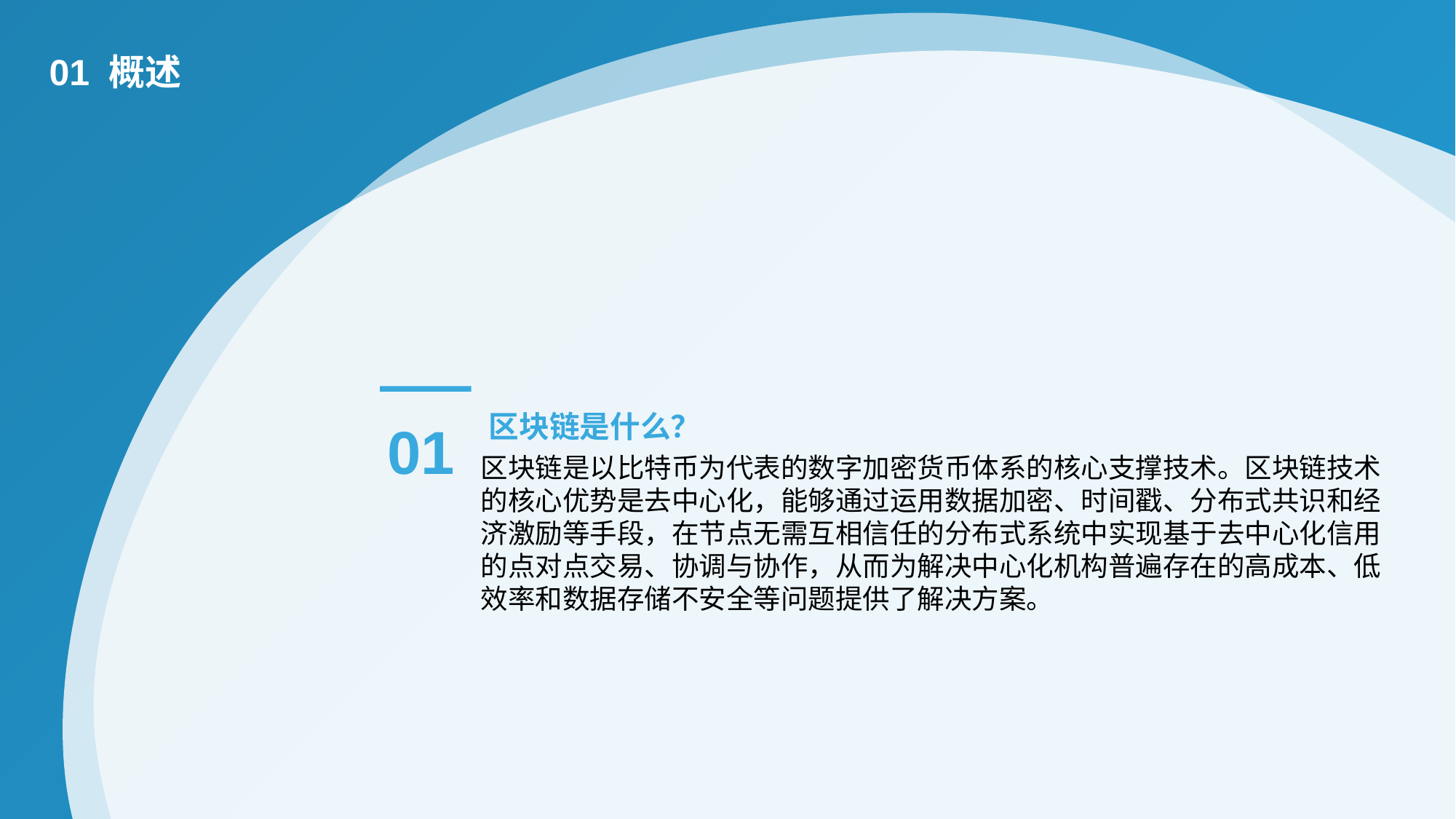

01 概述
01

区块链是什么？
区块链是以比特币为代表的数字加密货币体系的核心支撑技术。区块链技术的核心优势是去中心化，能够通过运用数据加密、时间戳、分布式共识和经济激励等手段，在节点无需互相信任的分布式系统中实现基于去中心化信用的点对点交易、协调与协作，从而为解决中心化机构普遍存在的高成本、低效率和数据存储不安全等问题提供了解决方案。